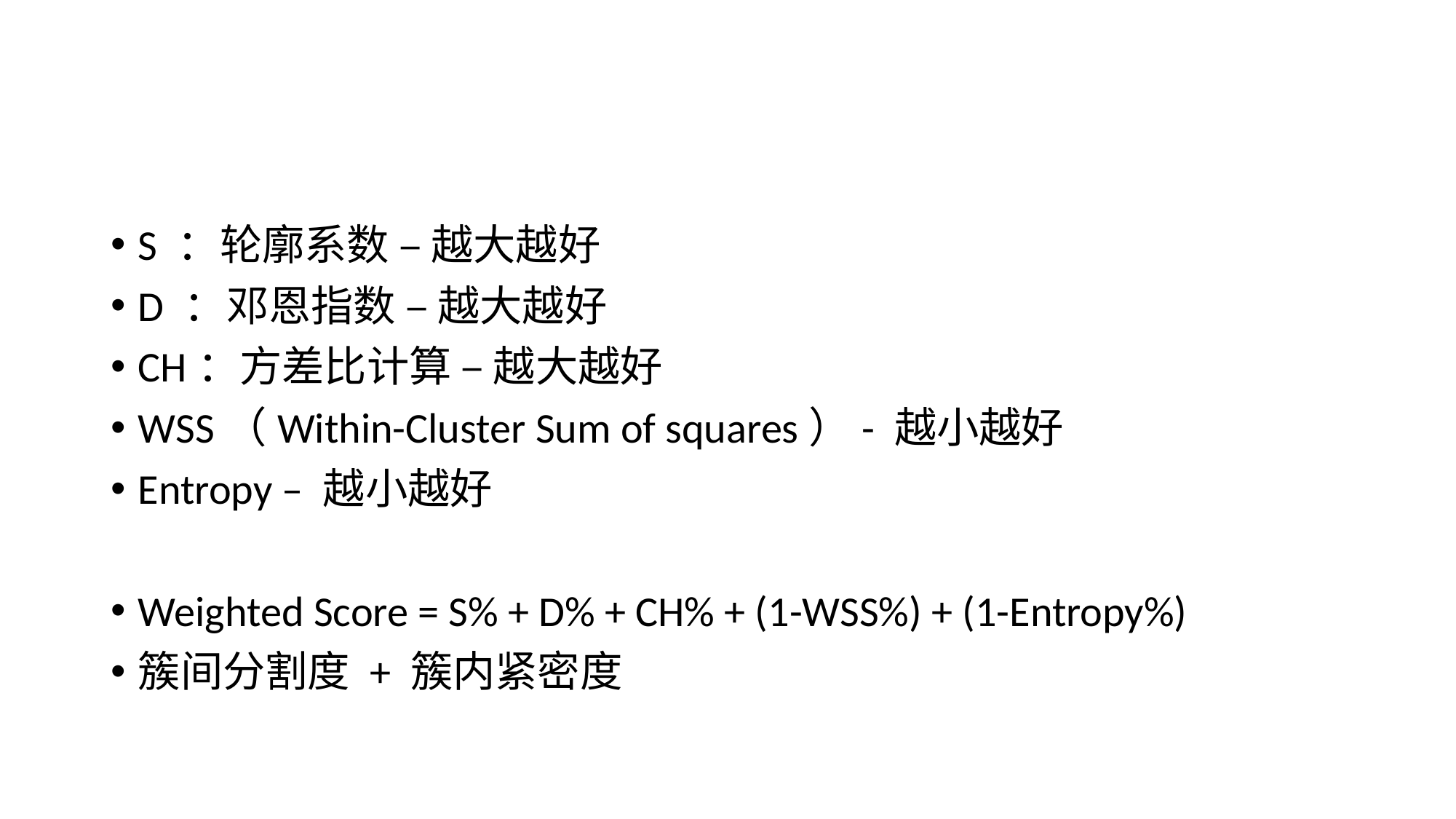

#
S ：轮廓系数 – 越大越好
D ：邓恩指数 – 越大越好
CH：方差比计算 – 越大越好
WSS（Within-Cluster Sum of squares）- 越小越好
Entropy – 越小越好

Weighted Score = S% + D% + CH% + (1-WSS%) + (1-Entropy%)
簇间分割度 + 簇内紧密度